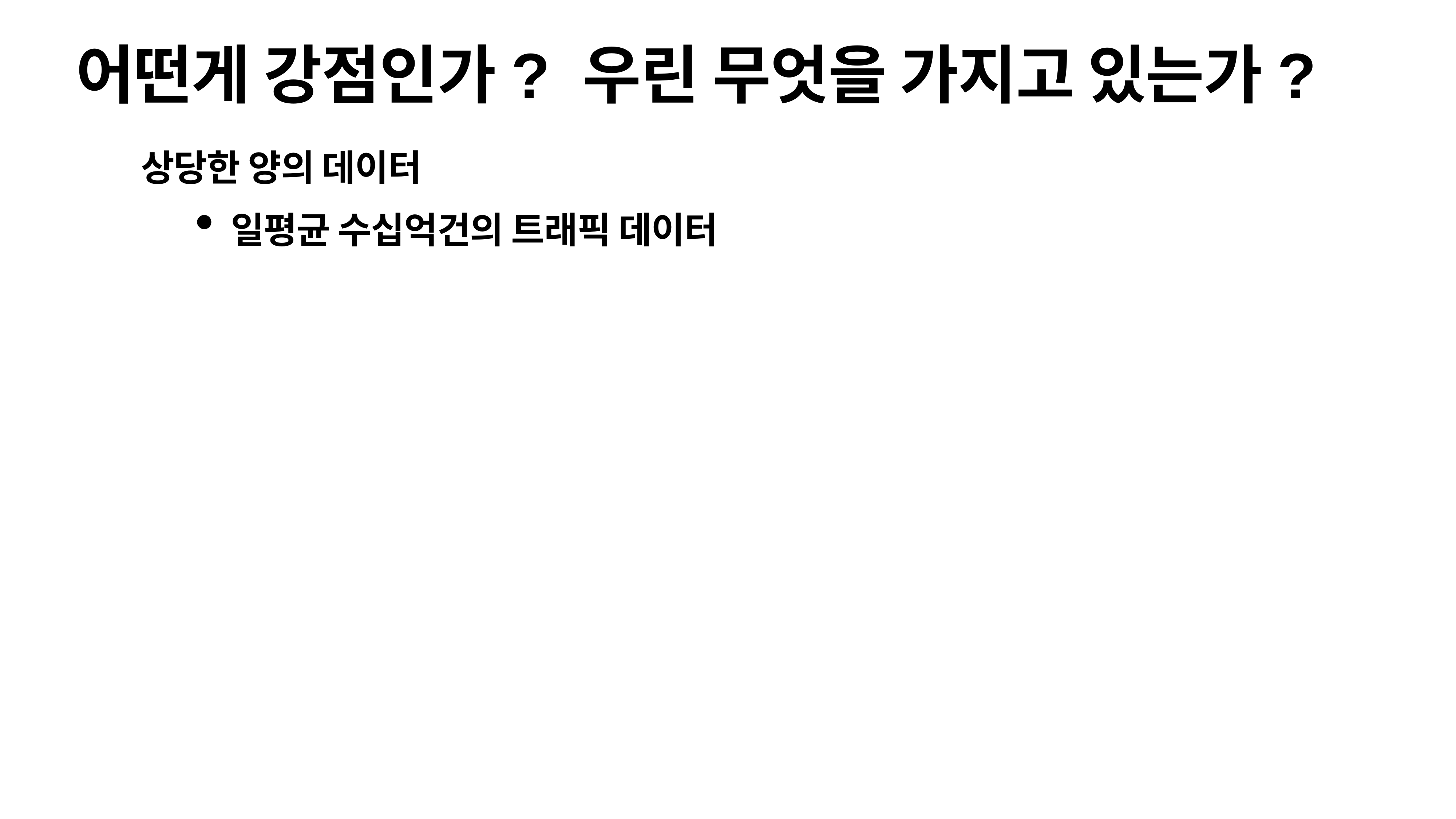

# 어떤게 강점인가? 우린 무엇을 가지고 있는가?
상당한 양의 데이터
일평균 수십억건의 트래픽 데이터